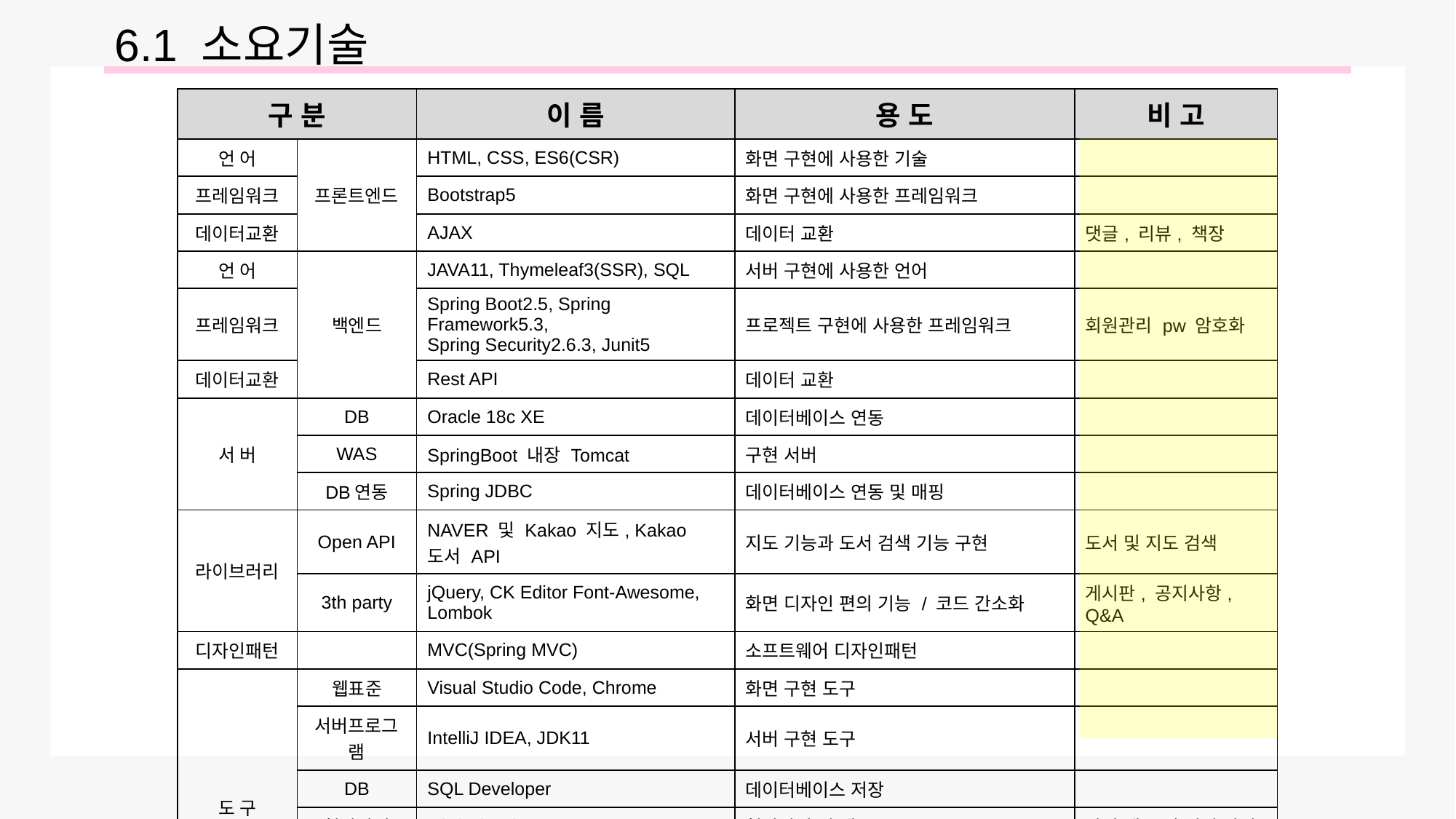

6.1 소요기술
| 구 분 |  | 이 름 | 용 도 | 비 고 |
| --- | --- | --- | --- | --- |
| 언 어 | 프론트엔드 | HTML, CSS, ES6(CSR) | 화면 구현에 사용한 기술 |  |
| 프레임워크 |  | Bootstrap5 | 화면 구현에 사용한 프레임워크 |  |
| 데이터교환 |  | AJAX | 데이터 교환 | 댓글, 리뷰, 책장 |
| 언 어 | 백엔드 | JAVA11, Thymeleaf3(SSR), SQL | 서버 구현에 사용한 언어 |  |
| 프레임워크 |  | Spring Boot2.5, Spring Framework5.3, Spring Security2.6.3, Junit5 | 프로젝트 구현에 사용한 프레임워크 | 회원관리 pw 암호화 |
| 데이터교환 |  | Rest API | 데이터 교환 |  |
| 서 버 | DB | Oracle 18c XE | 데이터베이스 연동 |  |
|  | WAS | SpringBoot 내장 Tomcat | 구현 서버 |  |
|  | DB연동 | Spring JDBC | 데이터베이스 연동 및 매핑 |  |
| 라이브러리 | Open API | NAVER 및 Kakao 지도, Kakao 도서 API | 지도 기능과 도서 검색 기능 구현 | 도서 및 지도 검색 |
|  | 3th party | jQuery, CK Editor Font-Awesome, Lombok | 화면 디자인 편의 기능 / 코드 간소화 | 게시판, 공지사항, Q&A |
| 디자인패턴 |  | MVC(Spring MVC) | 소프트웨어 디자인패턴 |  |
| 도 구 | 웹표준 | Visual Studio Code, Chrome | 화면 구현 도구 |  |
|  | 서버프로그램 | IntelliJ IDEA, JDK11 | 서버 구현 도구 |  |
|  | DB | SQL Developer | 데이터베이스 저장 |  |
|  | 형상관리 | Git / GitHub | 형상관리 및 배표 | 파일 배포 및 버전 관리 |
|  | 테스트 | Postman, Junit | 데이터 교환 도구 |  |
|  | 빌드(Build) | Gradle | 컴파일, 테스트, 패키징, 배포, 문서 자동화 |  |